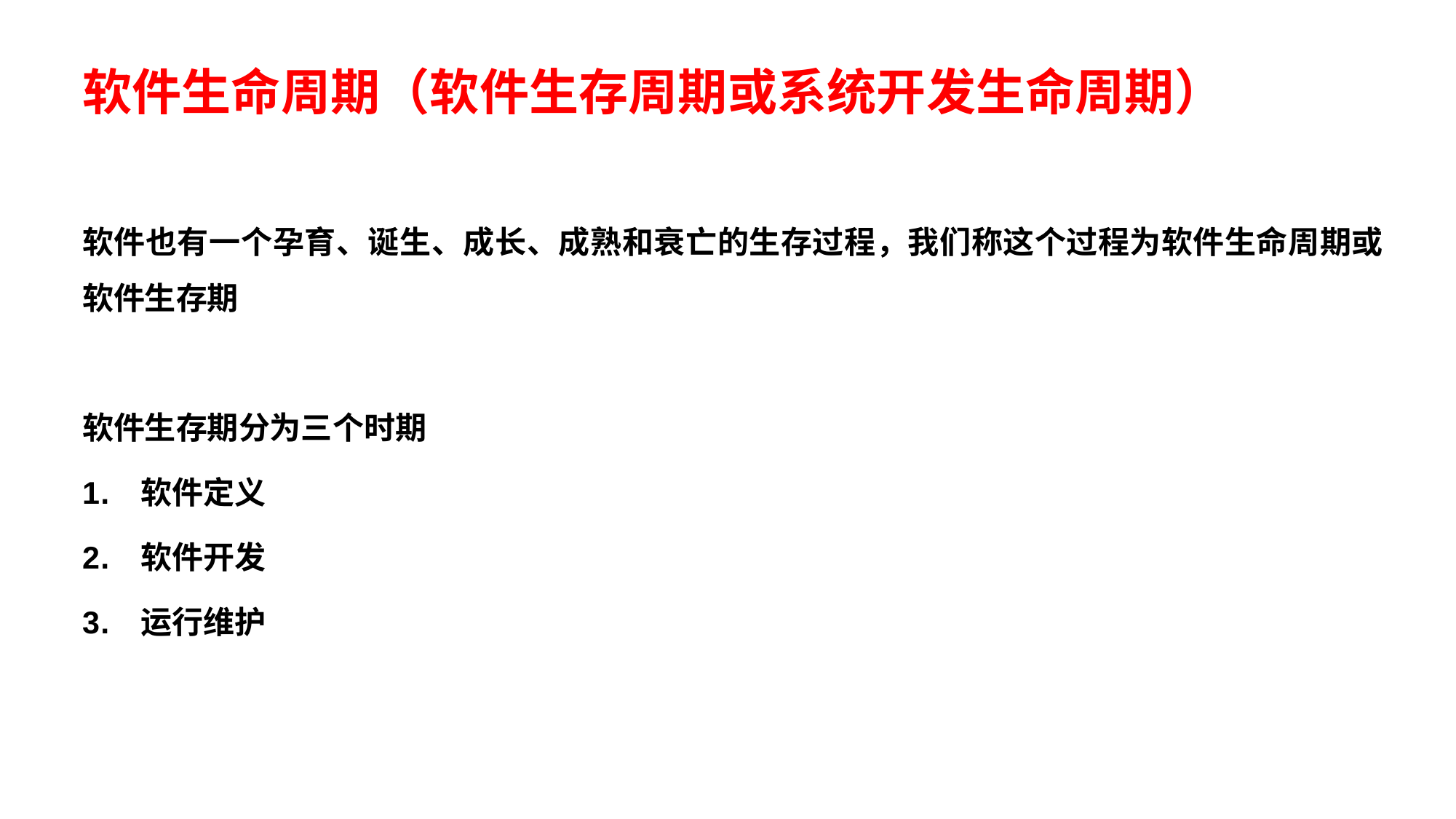

软件生命周期（软件生存周期或系统开发生命周期）
软件也有一个孕育、诞生、成长、成熟和衰亡的生存过程，我们称这个过程为软件生命周期或软件生存期

软件生存期分为三个时期
软件定义
软件开发
运行维护